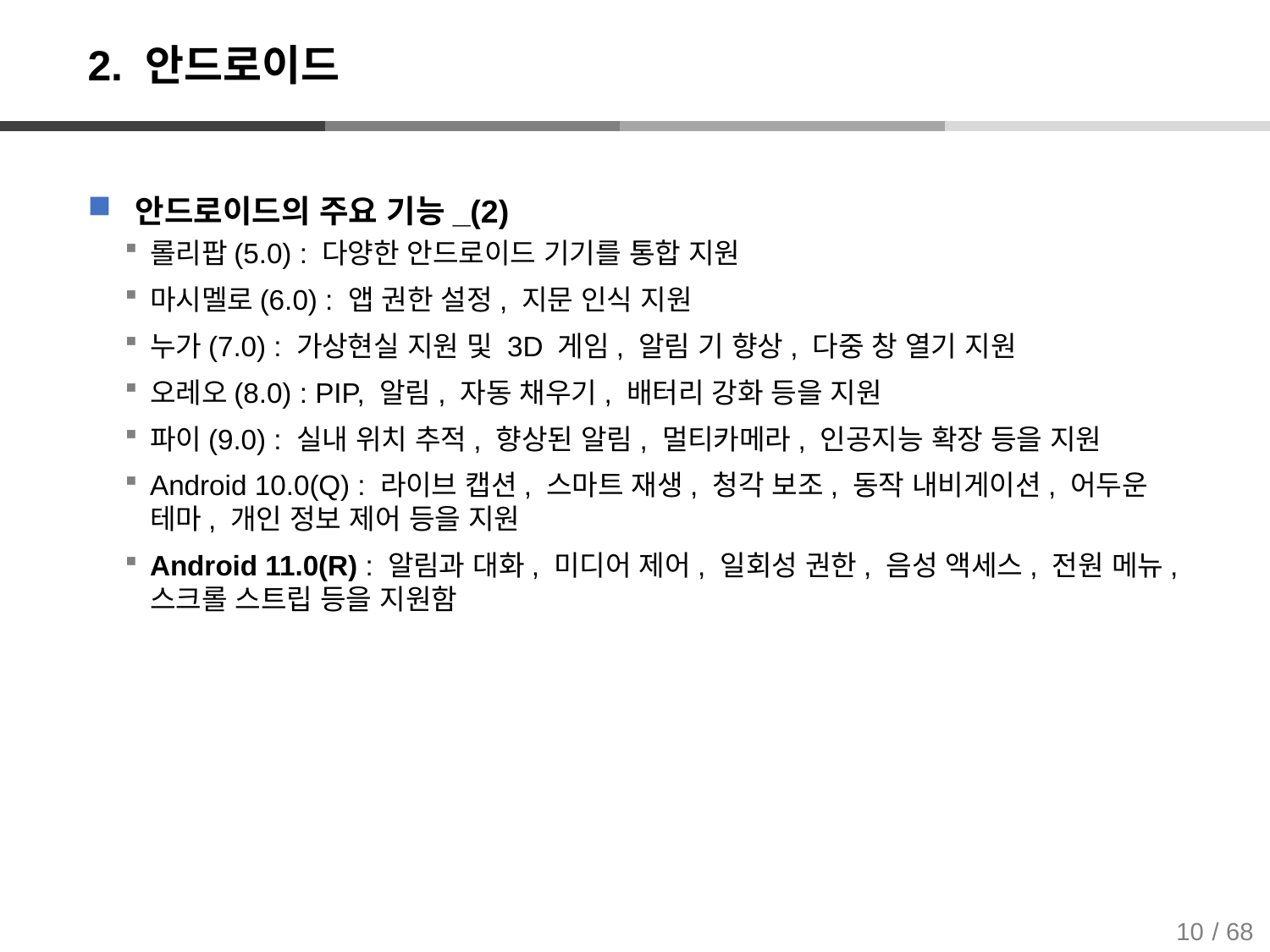

# 2. 안드로이드
안드로이드의 주요 기능_(2)
롤리팝(5.0) : 다양한 안드로이드 기기를 통합 지원
마시멜로(6.0) : 앱 권한 설정, 지문 인식 지원
누가(7.0) : 가상현실 지원 및 3D 게임, 알림 기 향상, 다중 창 열기 지원
오레오(8.0) : PIP, 알림, 자동 채우기, 배터리 강화 등을 지원
파이(9.0) : 실내 위치 추적, 향상된 알림, 멀티카메라, 인공지능 확장 등을 지원
Android 10.0(Q) : 라이브 캡션, 스마트 재생, 청각 보조, 동작 내비게이션, 어두운 테마, 개인 정보 제어 등을 지원
Android 11.0(R) : 알림과 대화, 미디어 제어, 일회성 권한, 음성 액세스, 전원 메뉴, 스크롤 스트립 등을 지원함